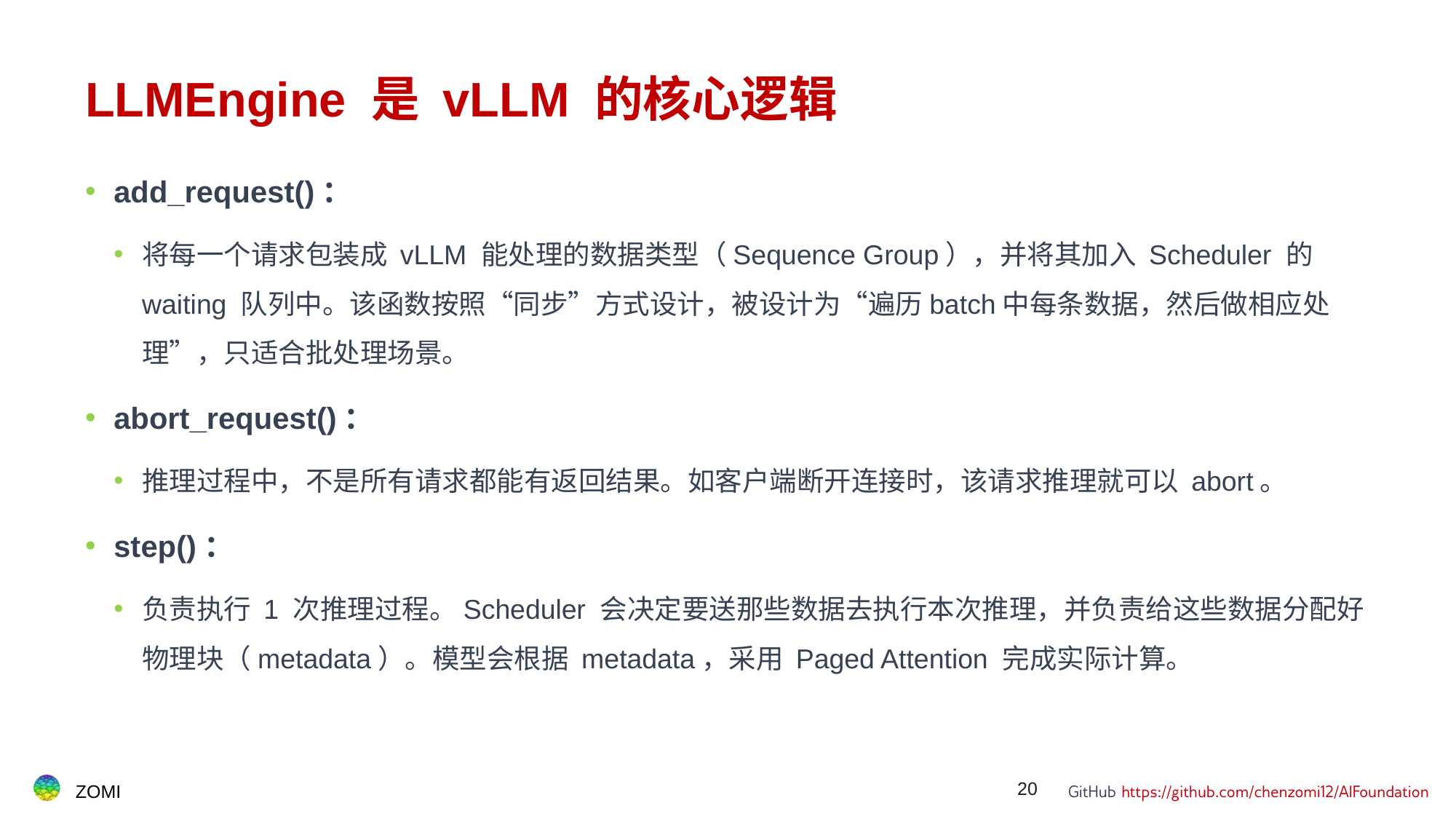

# LLMEngine 是 vLLM 的核心逻辑
add_request()：
将每一个请求包装成 vLLM 能处理的数据类型（Sequence Group），并将其加入 Scheduler 的waiting 队列中。该函数按照“同步”方式设计，被设计为“遍历batch中每条数据，然后做相应处理”，只适合批处理场景。
abort_request()：
推理过程中，不是所有请求都能有返回结果。如客户端断开连接时，该请求推理就可以 abort。
step()：
负责执行 1 次推理过程。Scheduler 会决定要送那些数据去执行本次推理，并负责给这些数据分配好物理块（metadata）。模型会根据 metadata，采用 Paged Attention 完成实际计算。